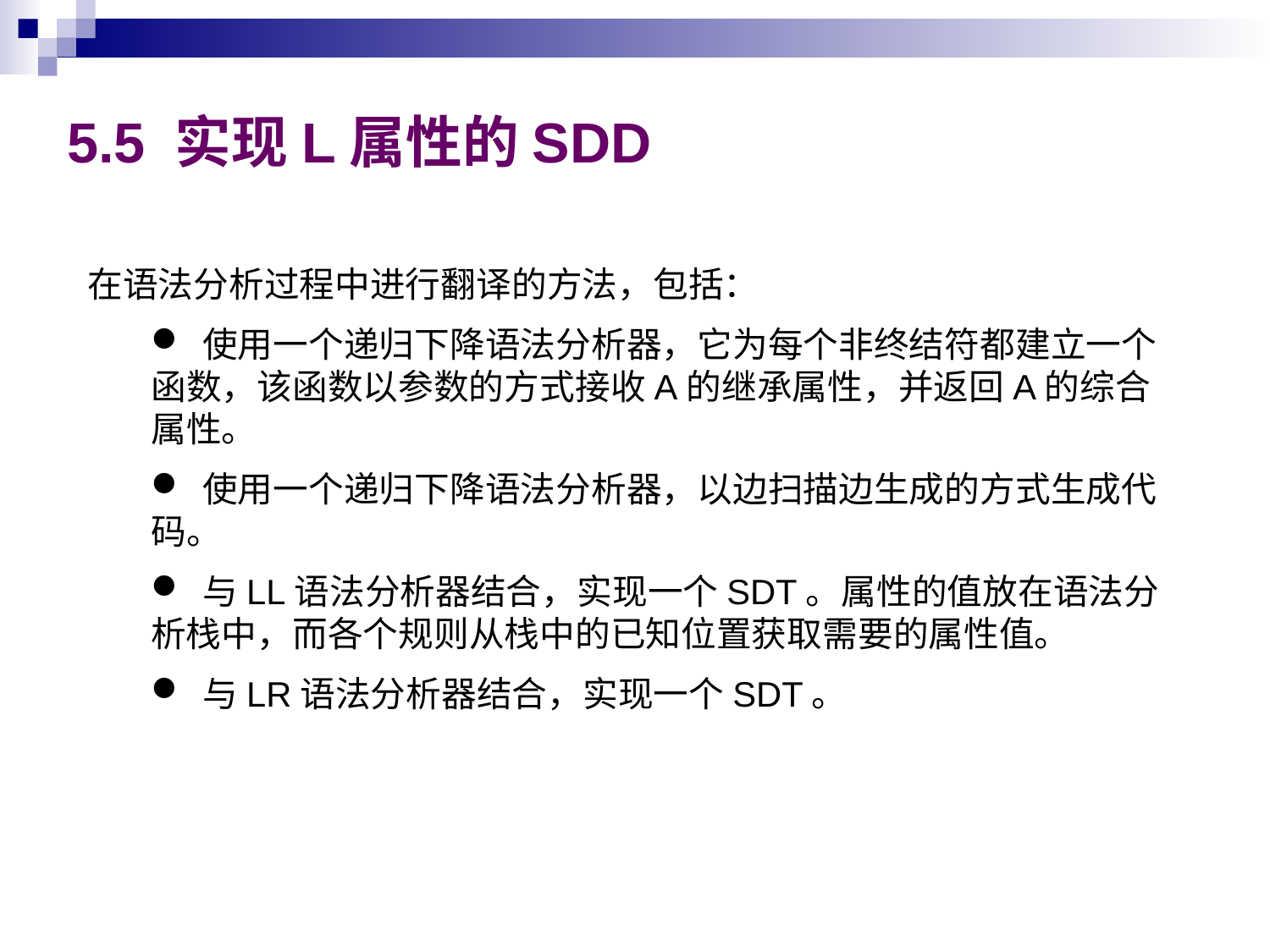

5.5 实现L属性的SDD
在语法分析过程中进行翻译的方法，包括：
 使用一个递归下降语法分析器，它为每个非终结符都建立一个函数，该函数以参数的方式接收A的继承属性，并返回A的综合属性。
 使用一个递归下降语法分析器，以边扫描边生成的方式生成代码。
 与LL语法分析器结合，实现一个SDT。属性的值放在语法分析栈中，而各个规则从栈中的已知位置获取需要的属性值。
 与LR语法分析器结合，实现一个SDT。
44